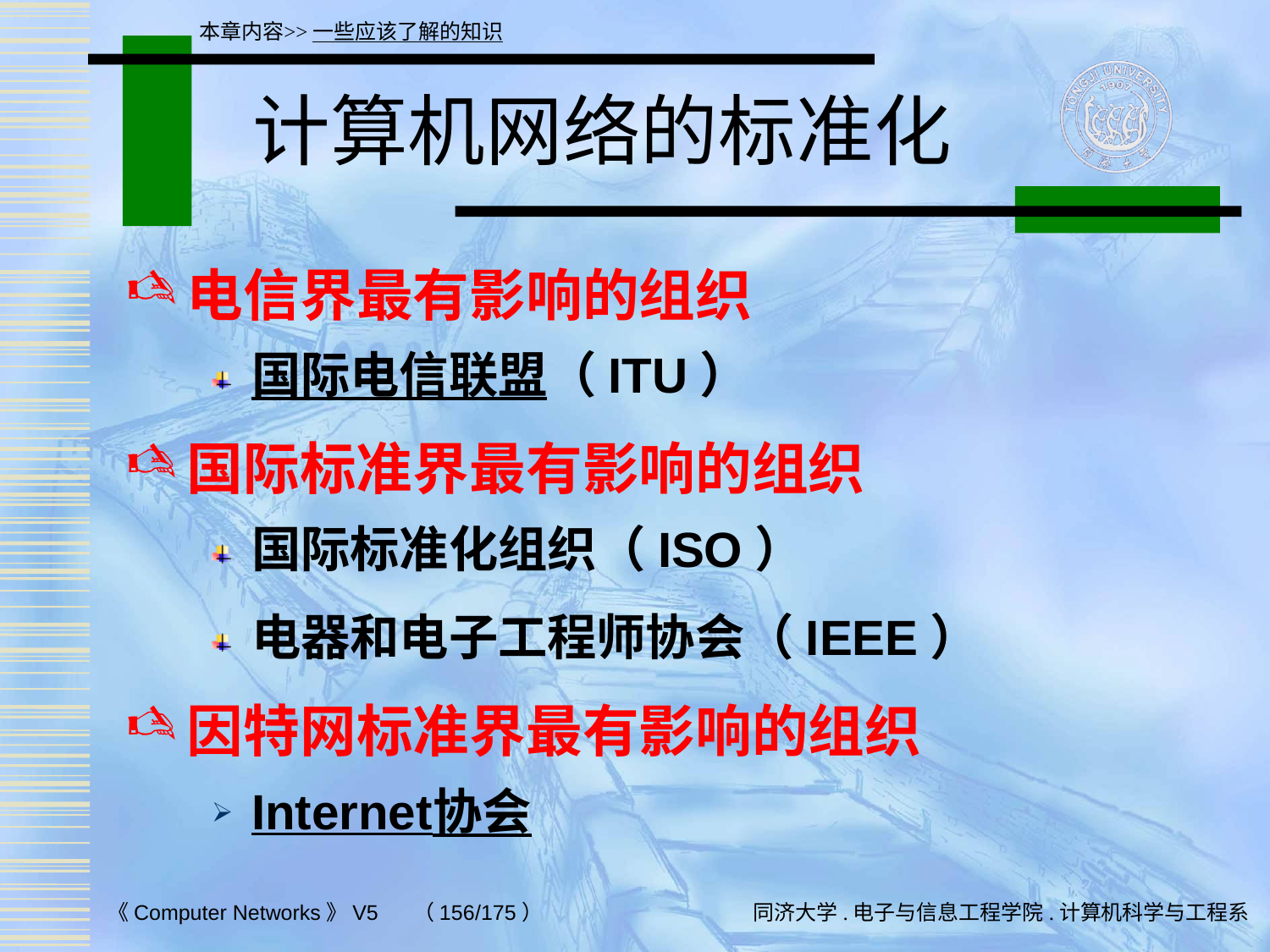

本章内容>>一些应该了解的知识
# 计算机网络的标准化
电信界最有影响的组织
国际电信联盟（ITU）
国际标准界最有影响的组织
国际标准化组织（ISO）
电器和电子工程师协会（IEEE）
因特网标准界最有影响的组织
Internet协会